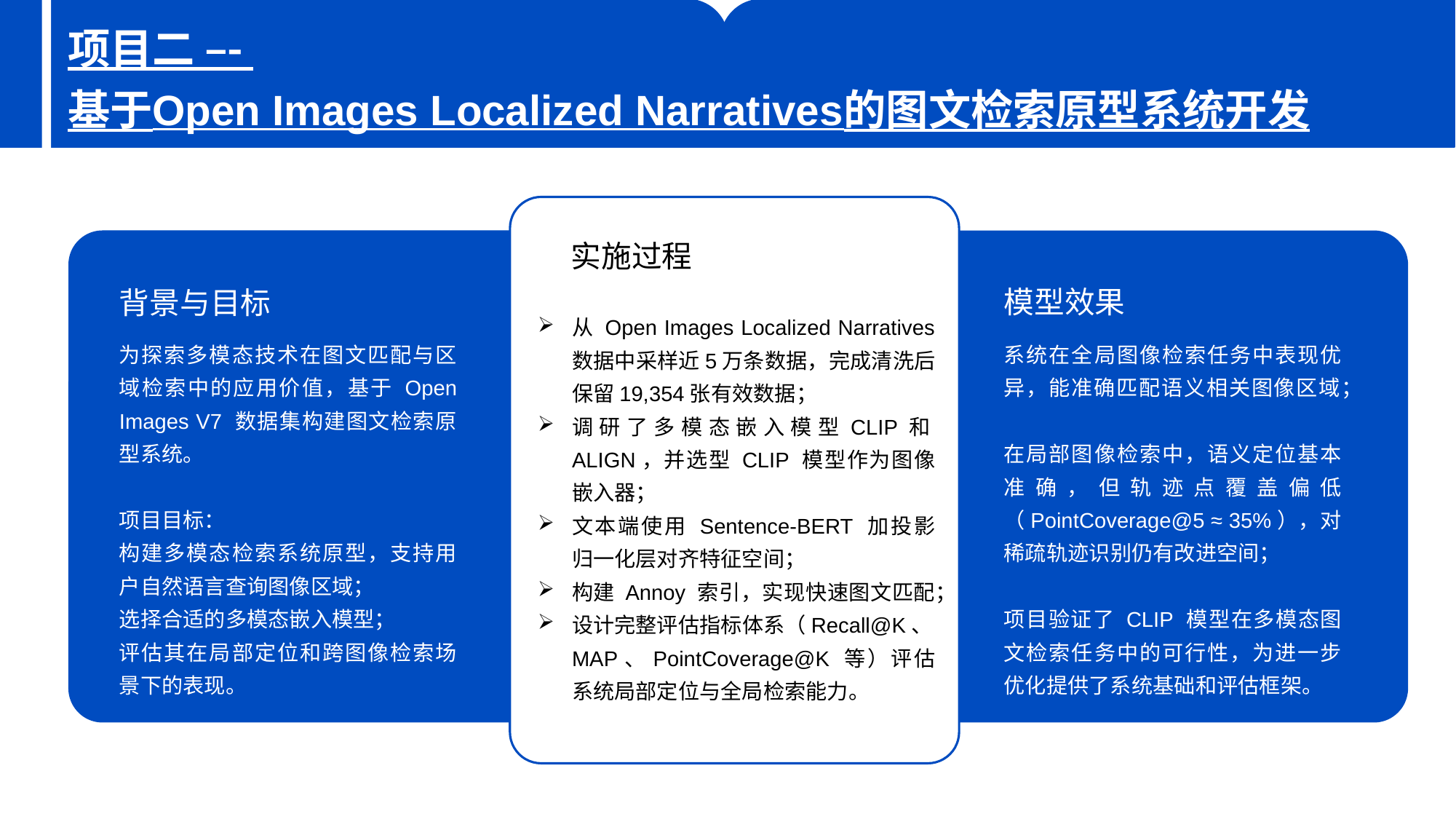

项目二 –-
	基于Open Images Localized Narratives的图文检索原型系统开发

实施过程
模型效果
背景与目标
从 Open Images Localized Narratives 数据中采样近5万条数据，完成清洗后保留19,354张有效数据；
调研了多模态嵌入模型CLIP和ALIGN，并选型 CLIP 模型作为图像嵌入器；
文本端使用 Sentence-BERT 加投影归一化层对齐特征空间；
构建 Annoy 索引，实现快速图文匹配；
设计完整评估指标体系（Recall@K、MAP、PointCoverage@K 等）评估系统局部定位与全局检索能力。
为探索多模态技术在图文匹配与区域检索中的应用价值，基于 Open Images V7 数据集构建图文检索原型系统。

项目目标：
构建多模态检索系统原型，支持用户自然语言查询图像区域；
选择合适的多模态嵌入模型；
评估其在局部定位和跨图像检索场景下的表现。
系统在全局图像检索任务中表现优异，能准确匹配语义相关图像区域；

在局部图像检索中，语义定位基本准确，但轨迹点覆盖偏低（PointCoverage@5 ≈ 35%），对稀疏轨迹识别仍有改进空间；

项目验证了 CLIP 模型在多模态图文检索任务中的可行性，为进一步优化提供了系统基础和评估框架。